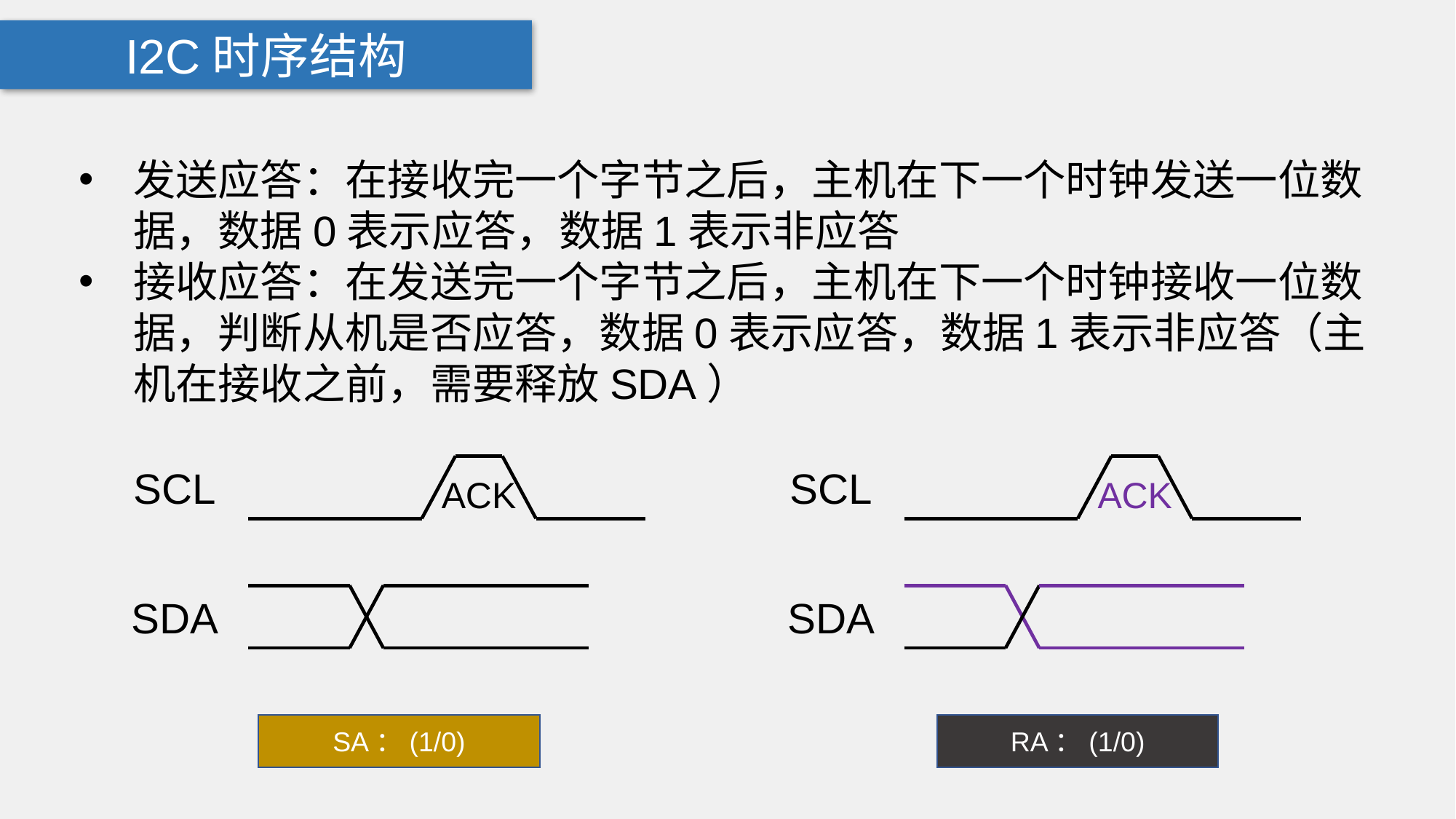

I2C时序结构
发送应答：在接收完一个字节之后，主机在下一个时钟发送一位数据，数据0表示应答，数据1表示非应答
接收应答：在发送完一个字节之后，主机在下一个时钟接收一位数据，判断从机是否应答，数据0表示应答，数据1表示非应答（主机在接收之前，需要释放SDA）
SCL
SCL
ACK
ACK
SDA
SDA
SA：(1/0)
RA：(1/0)